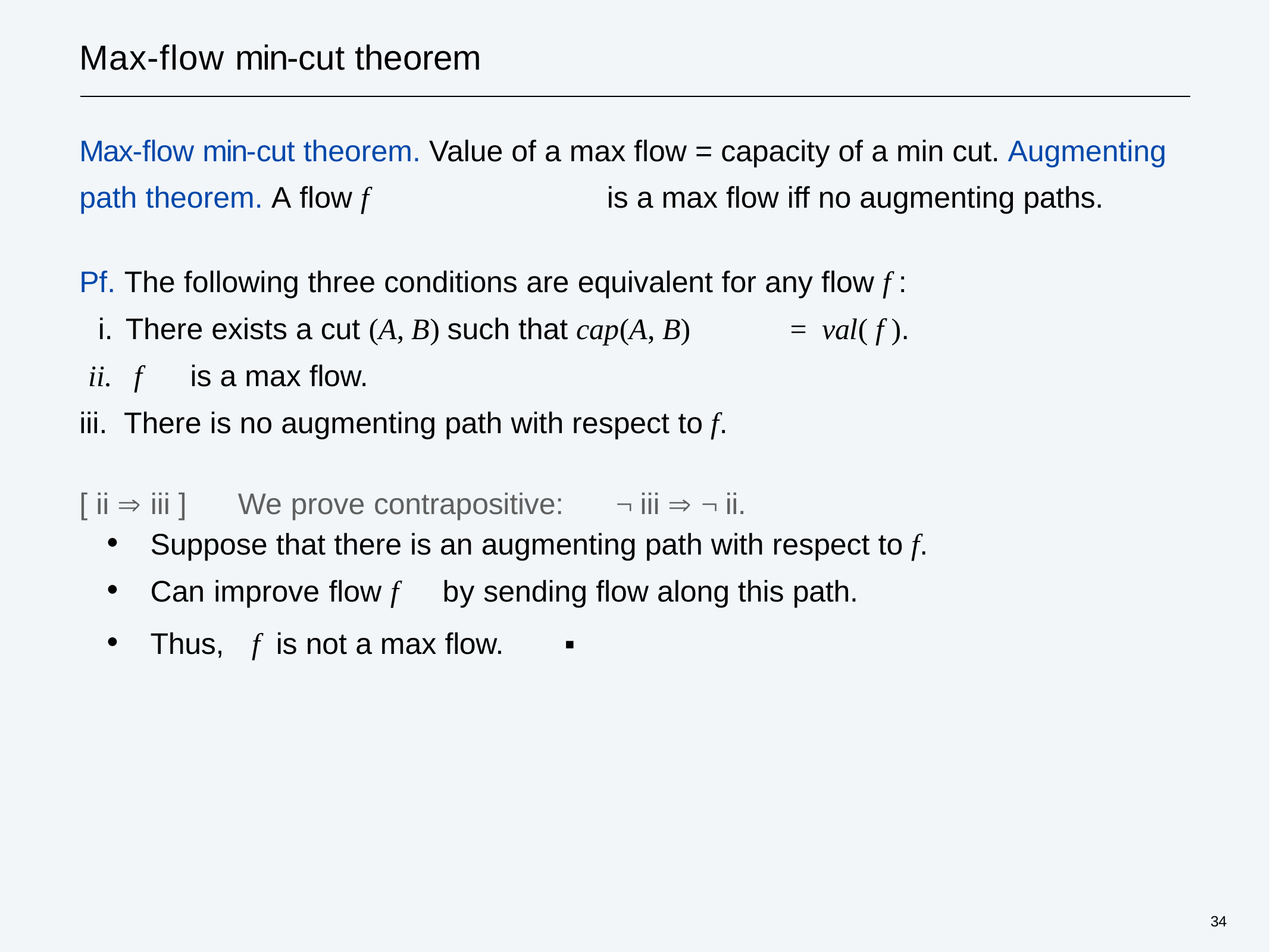

# Max-flow min-cut theorem
Max-flow min-cut theorem. Value of a max flow = capacity of a min cut. Augmenting path theorem. A flow f	is a max flow iff no augmenting paths.

Pf. The following three conditions are equivalent for any flow f :
There exists a cut (A, B) such that cap(A, B)	=	val( f ).
f	is a max flow.
There is no augmenting path with respect to f.

[ ii ⇒ iii ]	We prove contrapositive:	¬ iii ⇒ ¬ ii.
・Suppose that there is an augmenting path with respect to f.
・Can improve flow f	by sending flow along this path.
・Thus,	f	is not a max flow.	▪
34